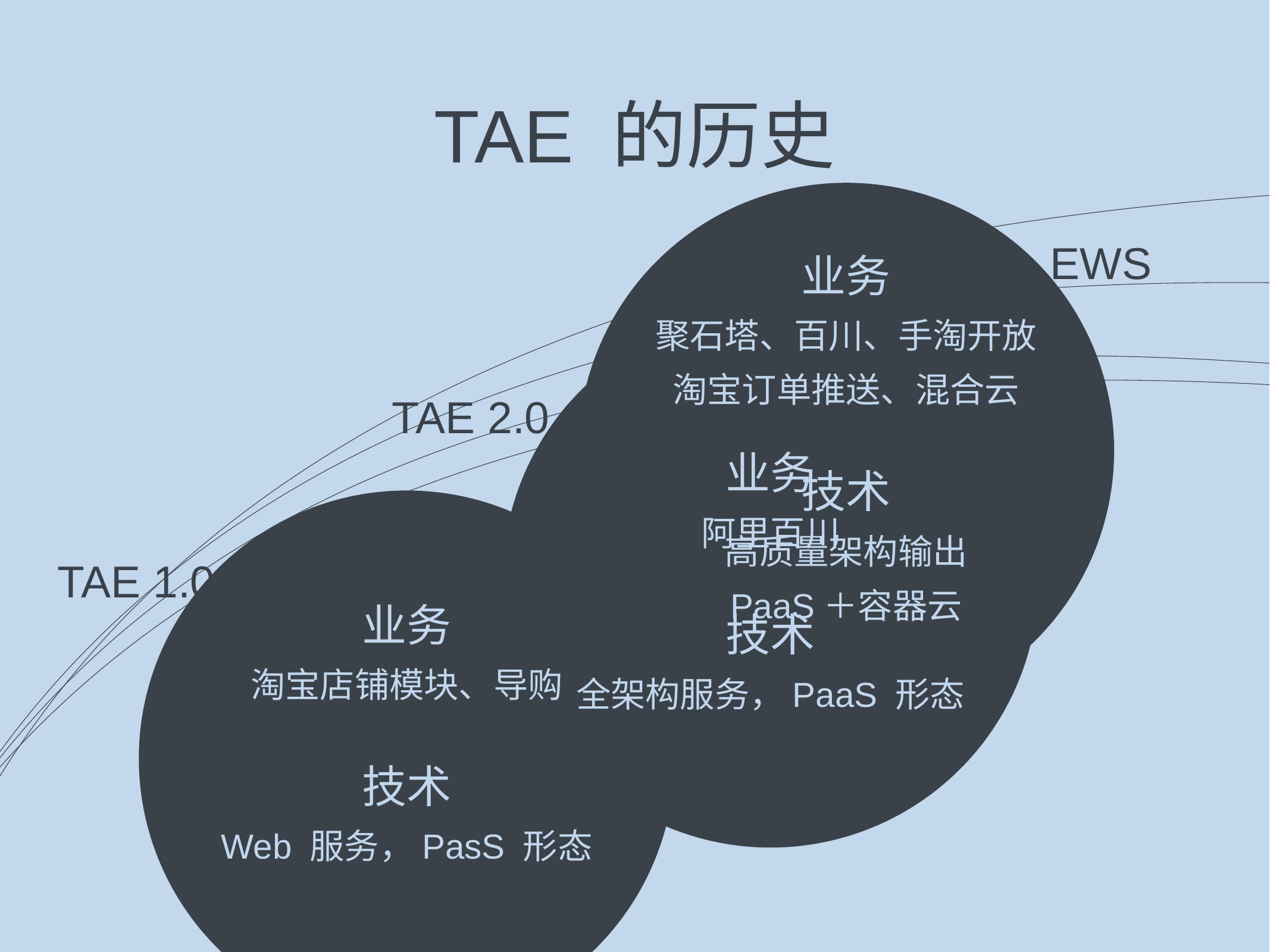

TAE 的历史

EWS
业务
聚石塔、百川、手淘开放
淘宝订单推送、混合云

技术
高质量架构输出
PaaS＋容器云

TAE 2.0

业务
阿里百川

技术
全架构服务，PaaS 形态

TAE 1.0

业务
淘宝店铺模块、导购

技术
Web 服务，PasS 形态